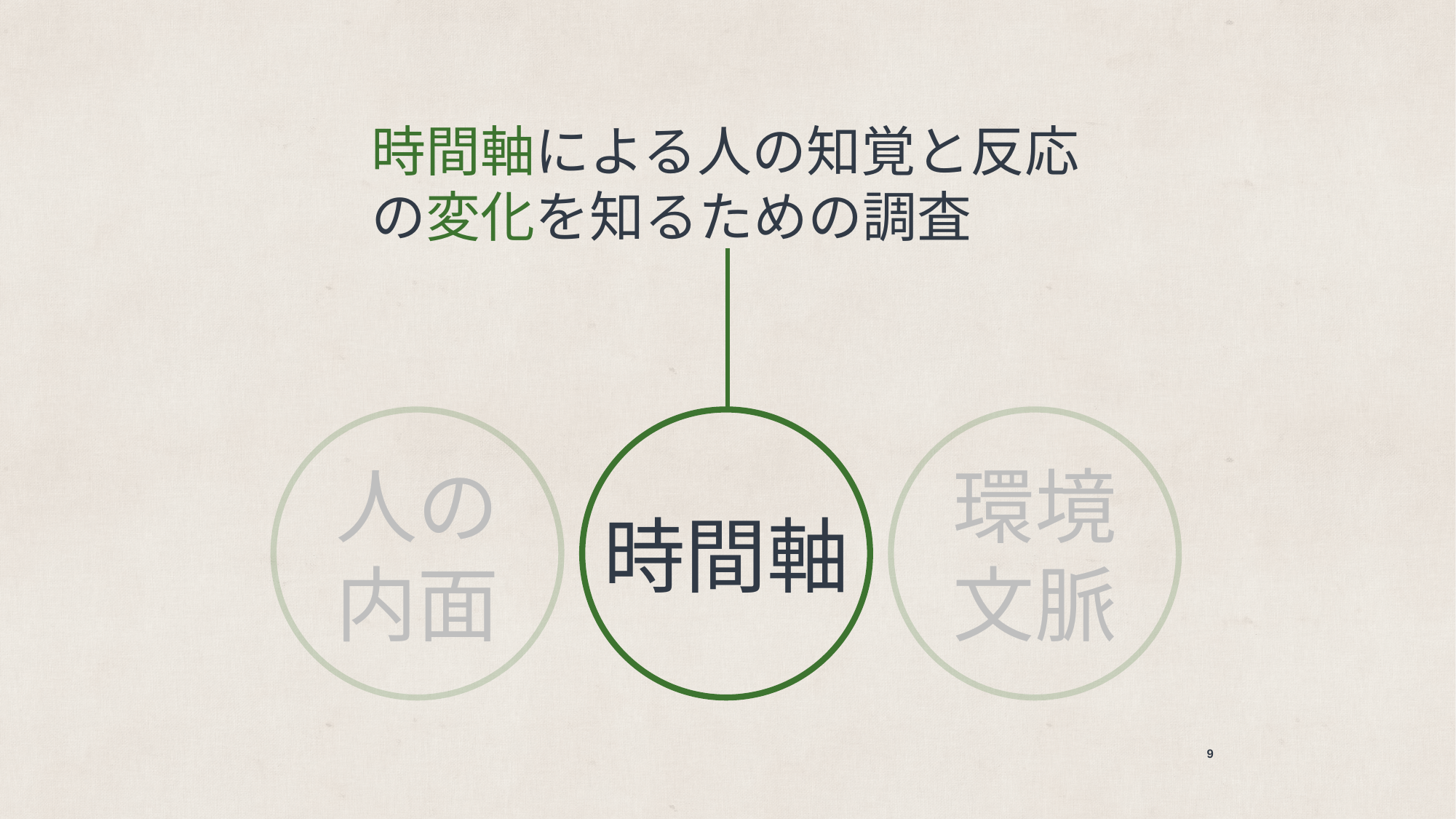

時間軸による人の知覚と反応の変化を知るための調査
人の
内面
時間軸
環境
文脈
9